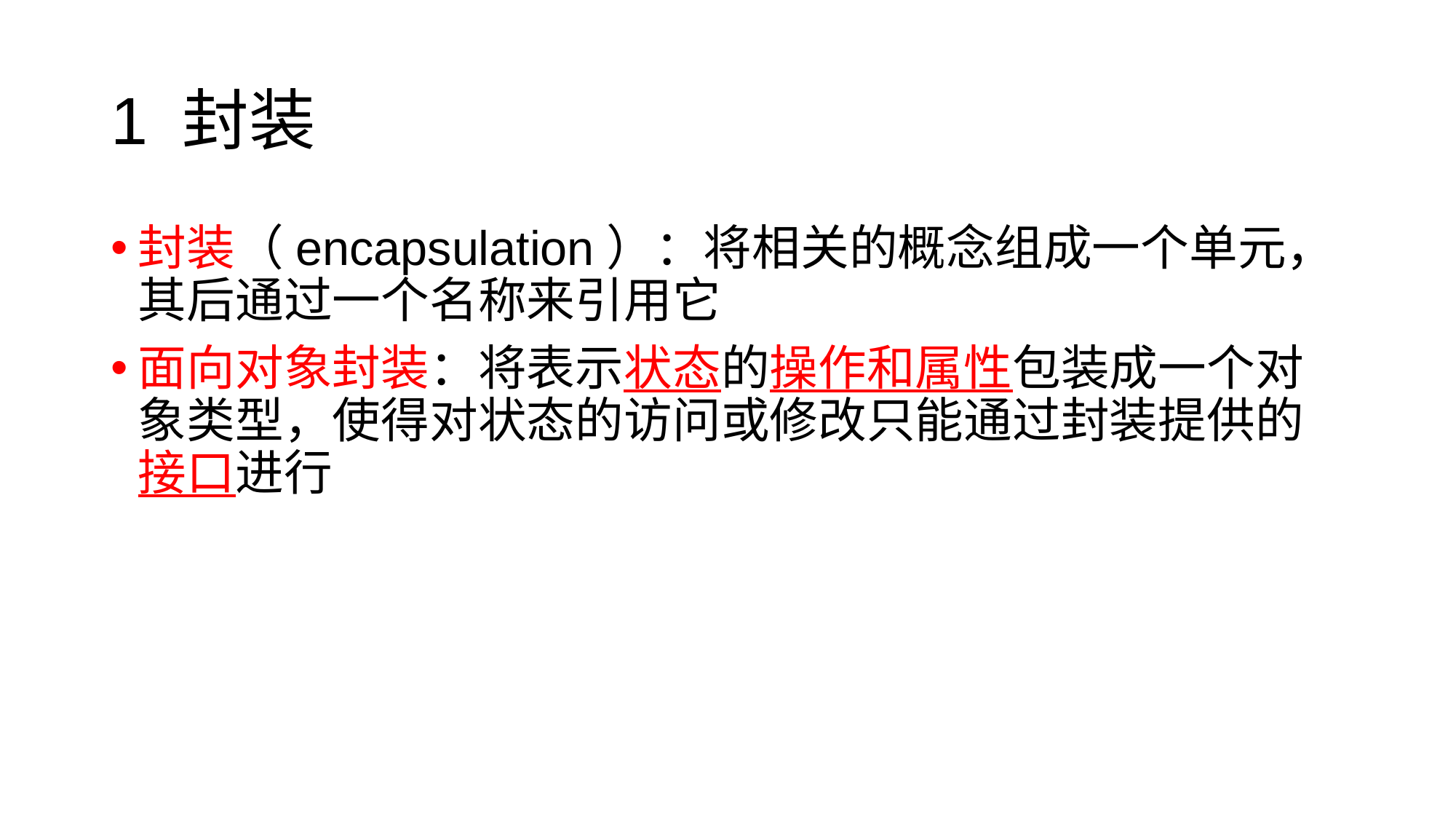

# 1 封装
封装（encapsulation）：将相关的概念组成一个单元，其后通过一个名称来引用它
面向对象封装：将表示状态的操作和属性包装成一个对象类型，使得对状态的访问或修改只能通过封装提供的接口进行